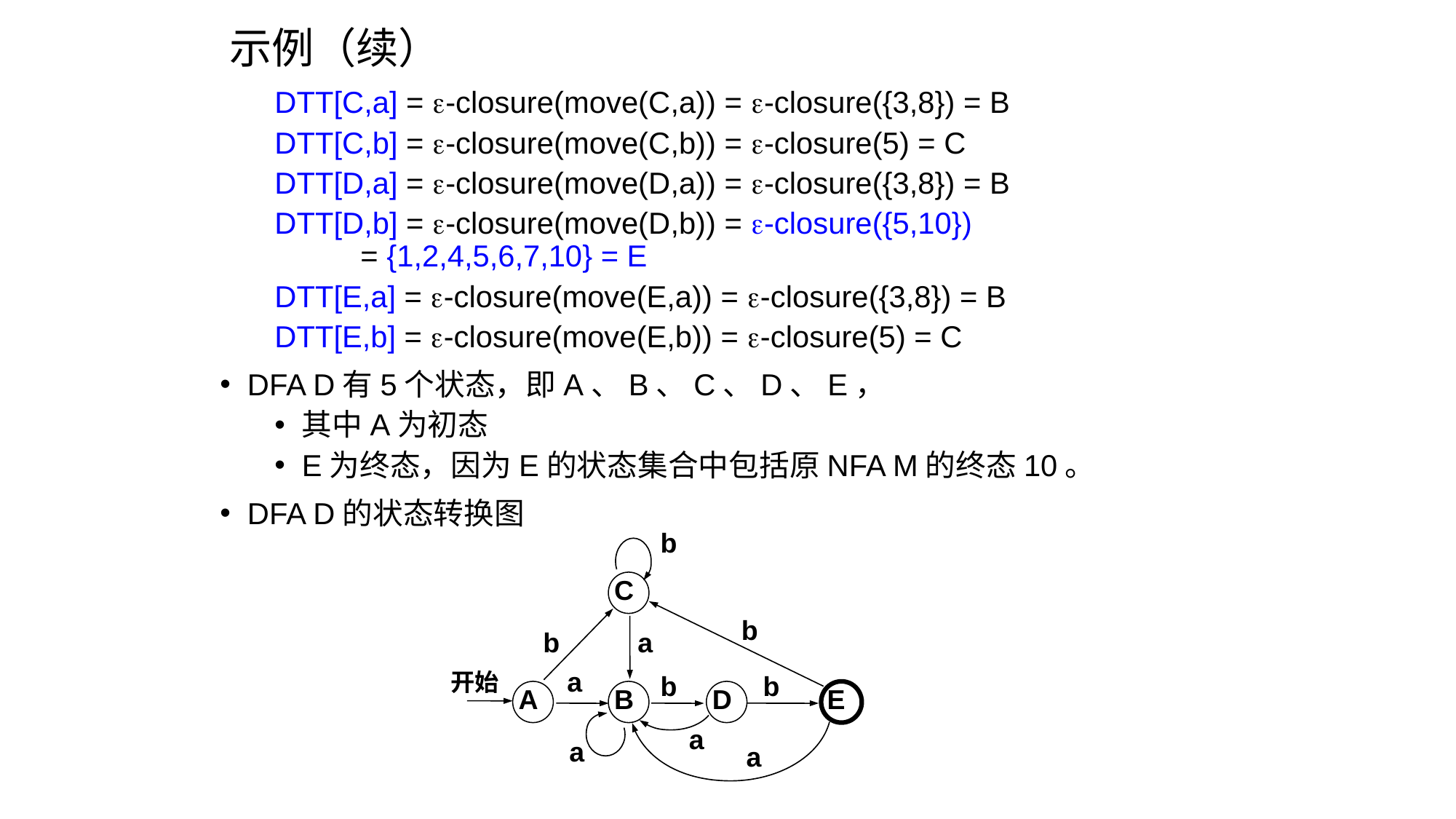

# 示例（续）
DTT[C,a] = ε-closure(move(C,a)) = ε-closure({3,8}) = B
DTT[C,b] = ε-closure(move(C,b)) = ε-closure(5) = C
DTT[D,a] = ε-closure(move(D,a)) = ε-closure({3,8}) = B
DTT[D,b] = ε-closure(move(D,b)) = ε-closure({5,10})
       = {1,2,4,5,6,7,10} = E
DTT[E,a] = ε-closure(move(E,a)) = ε-closure({3,8}) = B
DTT[E,b] = ε-closure(move(E,b)) = ε-closure(5) = C
DFA D有5个状态，即A、B、C、D、E，
其中A为初态
E为终态，因为E的状态集合中包括原NFA M的终态10。
DFA D的状态转换图

b

C

b

b
a
a
开始
b
b
A

B

D

E

a
a
a